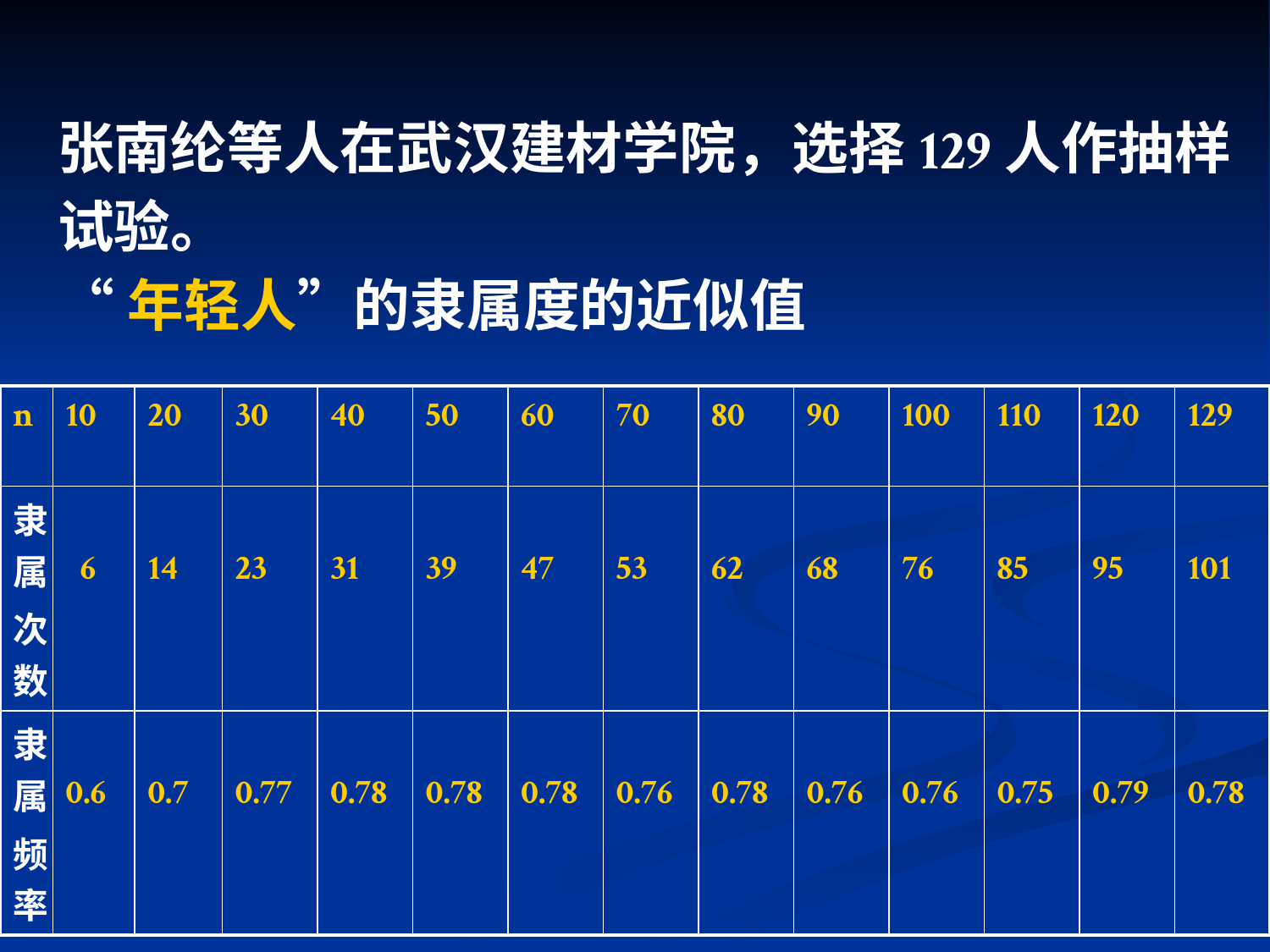

张南纶等人在武汉建材学院，选择129人作抽样
试验。
“年轻人”的隶属度的近似值
| n | 10 | 20 | 30 | 40 | 50 | 60 | 70 | 80 | 90 | 100 | 110 | 120 | 129 |
| --- | --- | --- | --- | --- | --- | --- | --- | --- | --- | --- | --- | --- | --- |
| 隶属 次数 | 6 | 14 | 23 | 31 | 39 | 47 | 53 | 62 | 68 | 76 | 85 | 95 | 101 |
| 隶属 频率 | 0.6 | 0.7 | 0.77 | 0.78 | 0.78 | 0.78 | 0.76 | 0.78 | 0.76 | 0.76 | 0.75 | 0.79 | 0.78 |